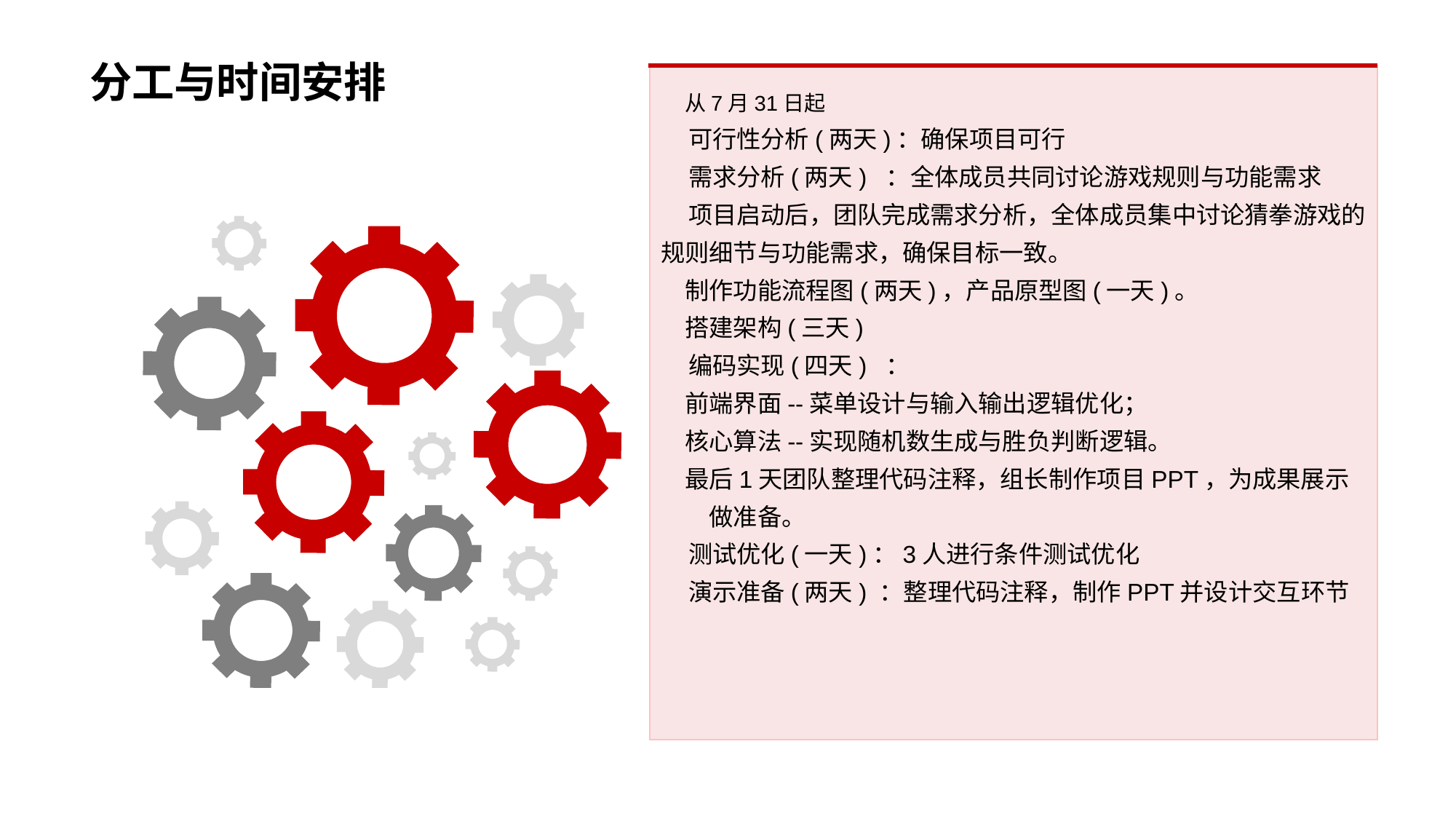

分工与时间安排

    从7月31日起
    可行性分析(两天)：确保项目可行
    需求分析(两天)  ：全体成员共同讨论游戏规则与功能需求
    项目启动后，团队完成需求分析，全体成员集中讨论猜拳游戏的规则细节与功能需求，确保目标一致。
制作功能流程图(两天)，产品原型图(一天)。
搭建架构(三天)
    编码实现(四天)  ：
前端界面--菜单设计与输入输出逻辑优化；
核心算法--实现随机数生成与胜负判断逻辑。
最后1天团队整理代码注释，组长制作项目PPT，为成果展示做准备。
    测试优化(一天)：3人进行条件测试优化
    演示准备(两天) ：整理代码注释，制作PPT并设计交互环节